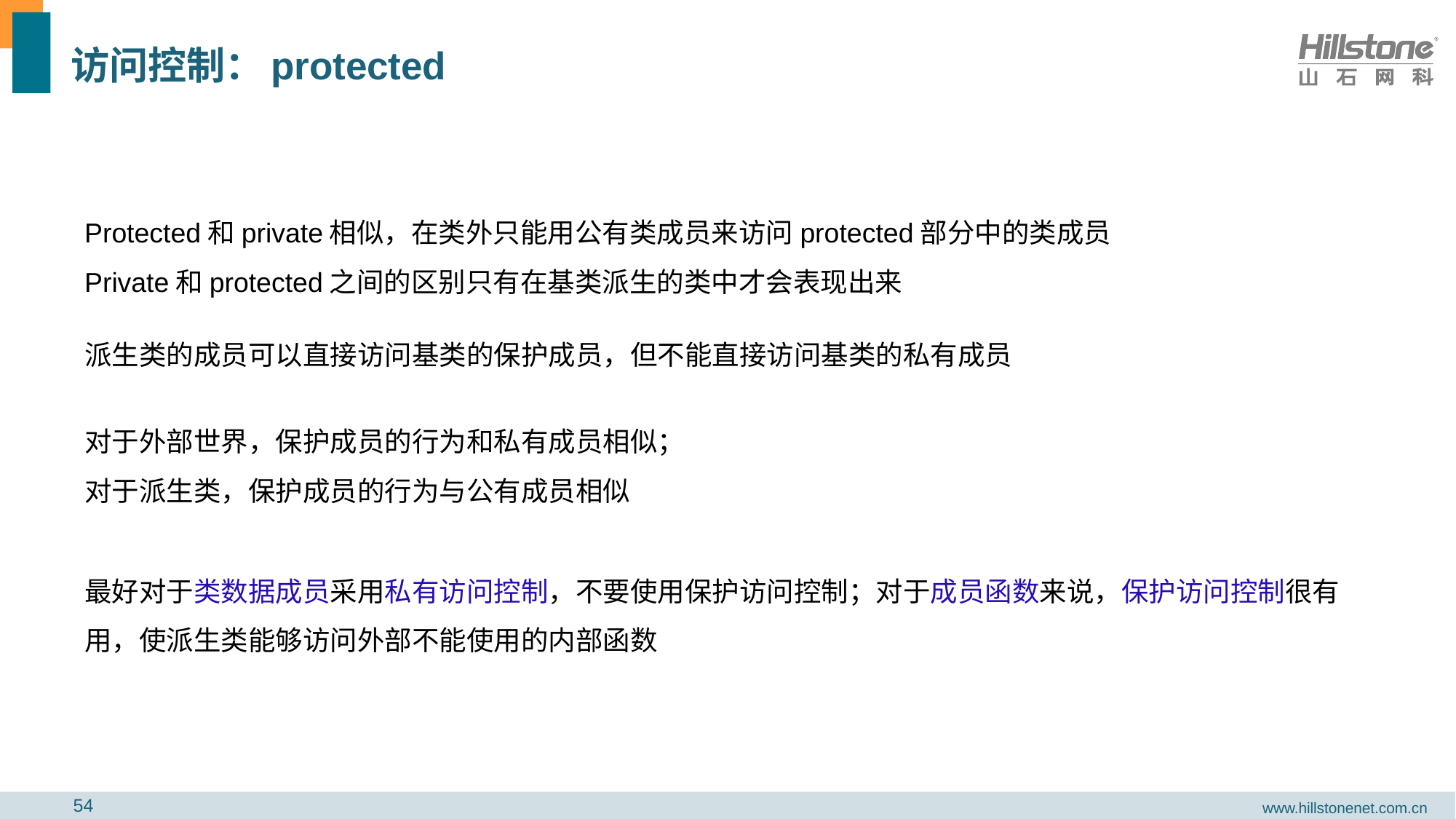

# 访问控制：protected
Protected和private相似，在类外只能用公有类成员来访问protected部分中的类成员
Private和protected之间的区别只有在基类派生的类中才会表现出来
派生类的成员可以直接访问基类的保护成员，但不能直接访问基类的私有成员
对于外部世界，保护成员的行为和私有成员相似；
对于派生类，保护成员的行为与公有成员相似
最好对于类数据成员采用私有访问控制，不要使用保护访问控制；对于成员函数来说，保护访问控制很有用，使派生类能够访问外部不能使用的内部函数
54